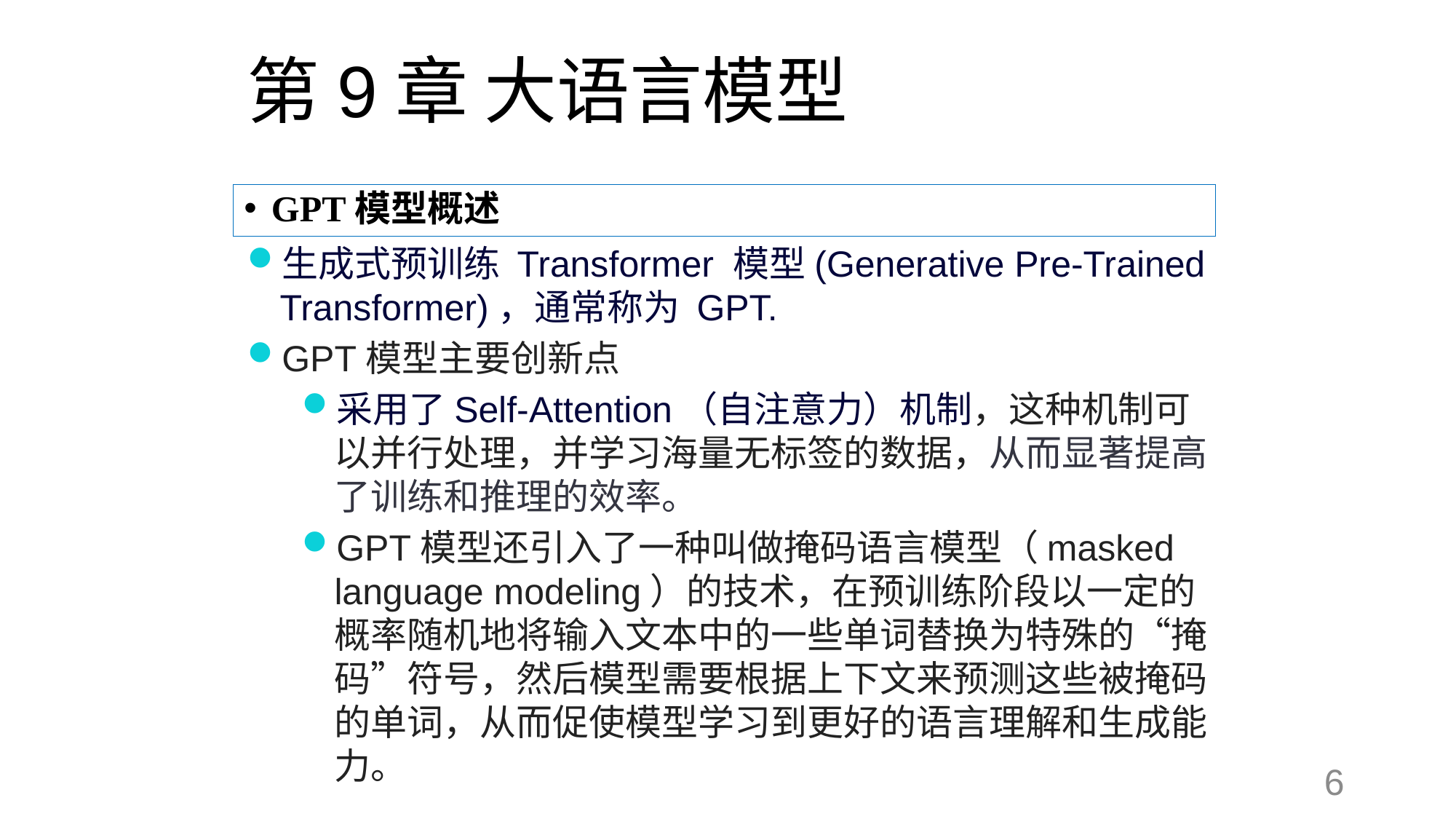

# 第9章 大语言模型
GPT模型概述

生成式预训练 Transformer 模型(Generative Pre-Trained Transformer)，通常称为 GPT.
GPT模型主要创新点
采用了Self-Attention（自注意力）机制，这种机制可以并行处理，并学习海量无标签的数据，从而显著提高了训练和推理的效率。
GPT模型还引入了一种叫做掩码语言模型（masked language modeling）的技术，在预训练阶段以一定的概率随机地将输入文本中的一些单词替换为特殊的“掩码”符号，然后模型需要根据上下文来预测这些被掩码的单词，从而促使模型学习到更好的语言理解和生成能力。

6